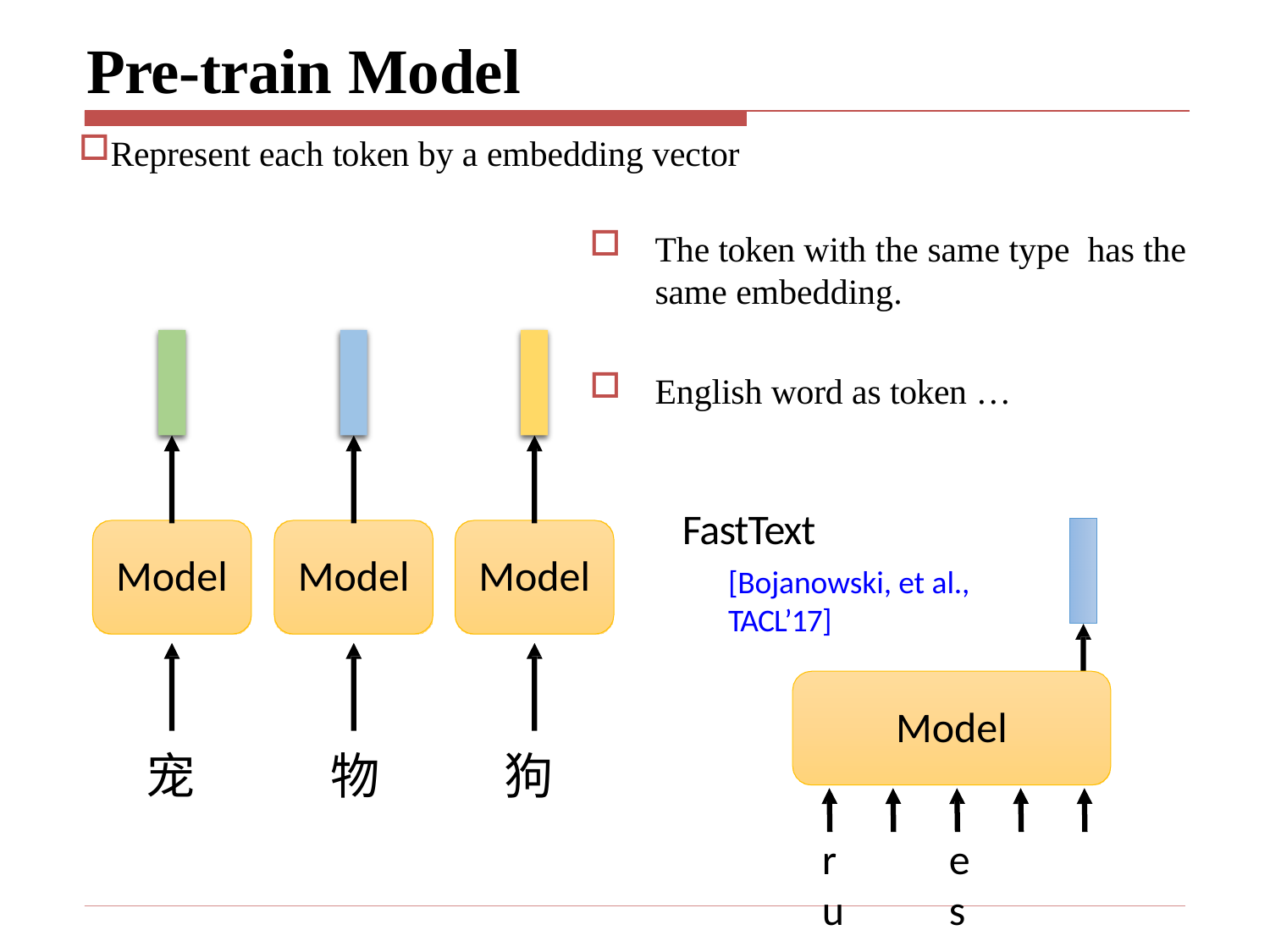

# Pre-train Model
Represent each token by a embedding vector

The token with the same type  has the same embedding.

English word as token …

FastText
[Bojanowski, et al.,
TACL’17]

Model
Model
Model

Model
宠
物
狗

r	e	u	s	e